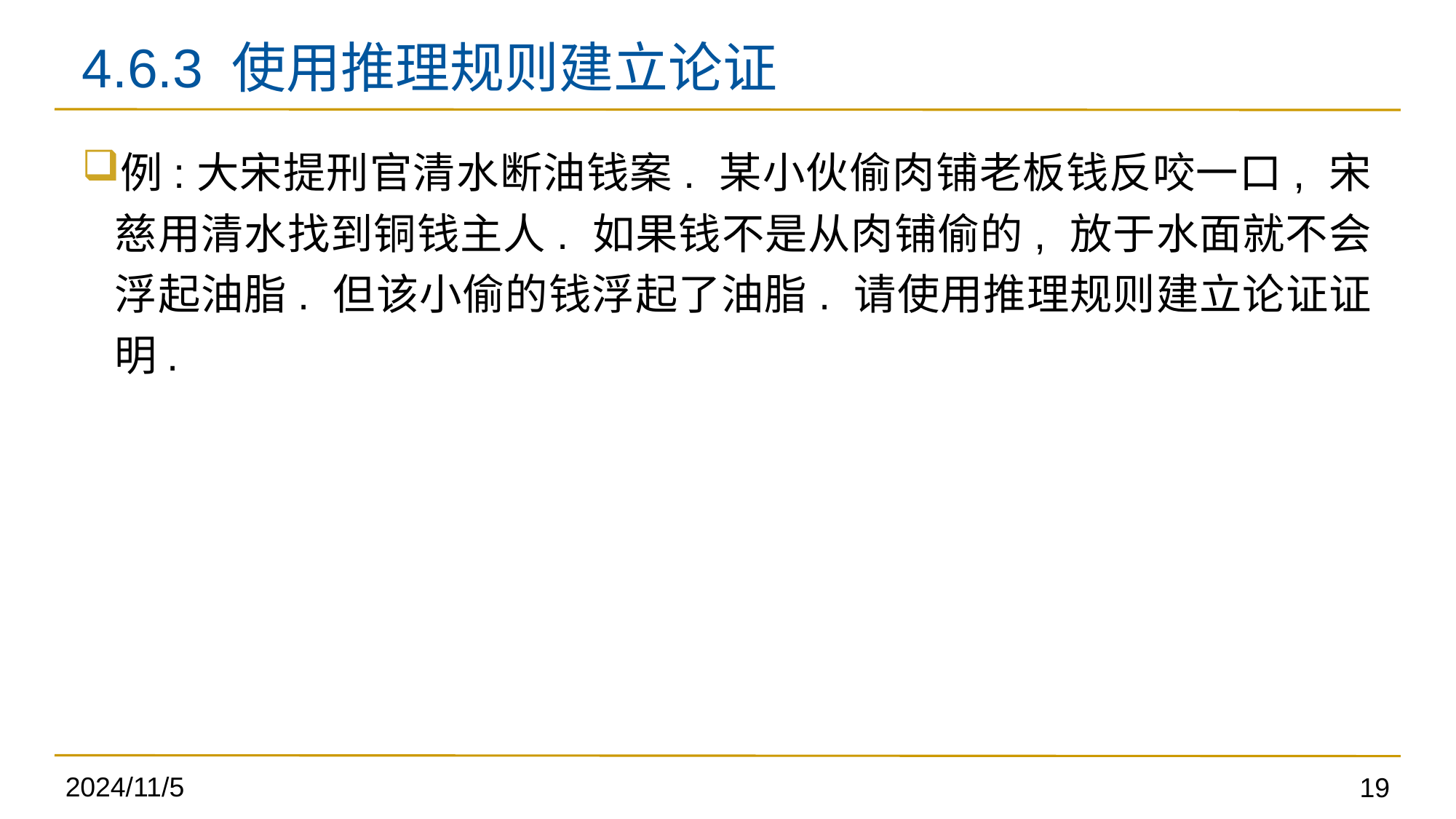

# 4.6.3 使用推理规则建立论证
例:大宋提刑官清水断油钱案. 某小伙偷肉铺老板钱反咬一口, 宋慈用清水找到铜钱主人. 如果钱不是从肉铺偷的, 放于水面就不会浮起油脂. 但该小偷的钱浮起了油脂. 请使用推理规则建立论证证明.

2024/11/5
19